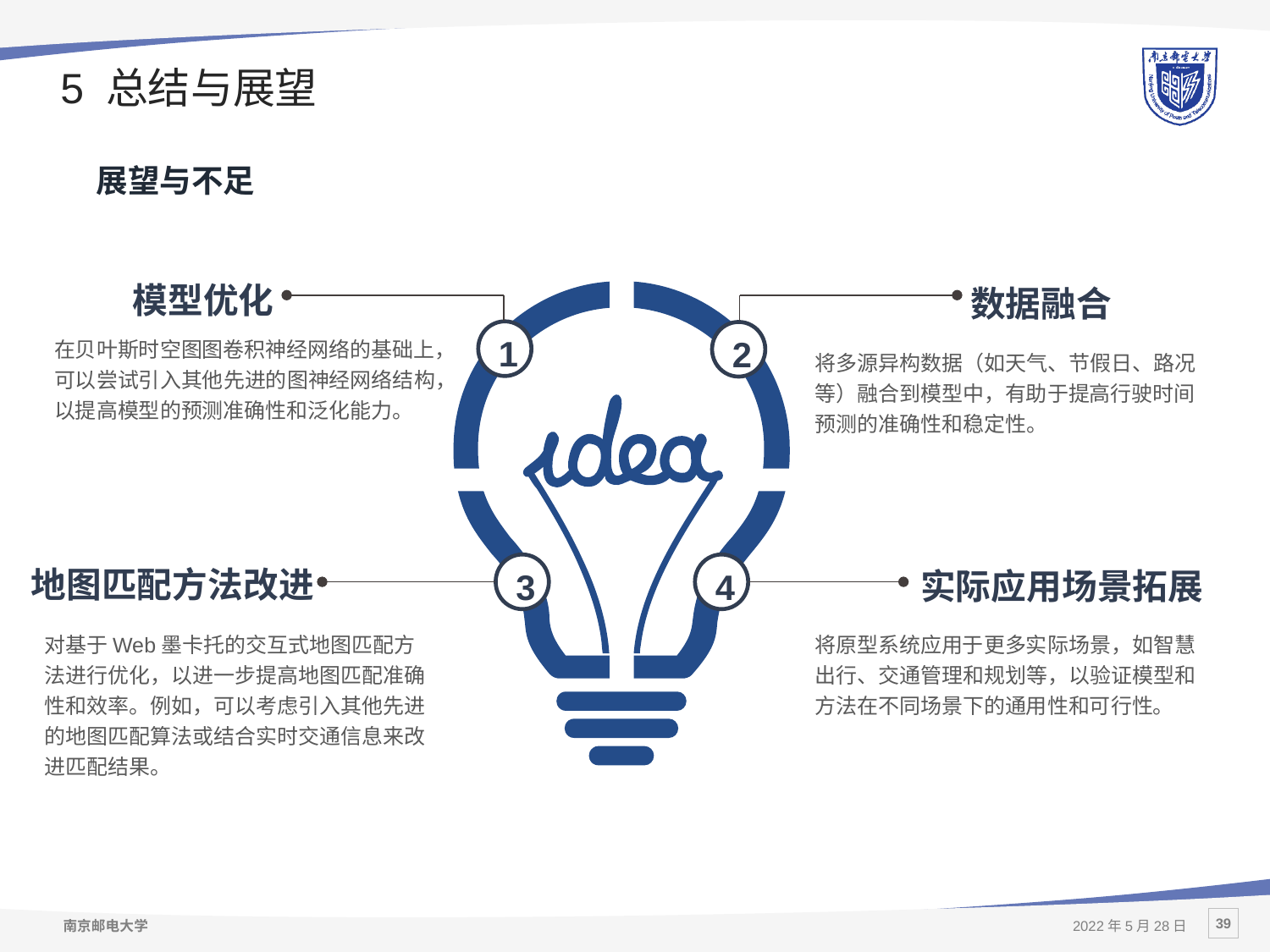

# 5 总结与展望
展望与不足
模型优化
数据融合

1
2
在贝叶斯时空图图卷积神经网络的基础上，可以尝试引入其他先进的图神经网络结构，以提高模型的预测准确性和泛化能力。
将多源异构数据（如天气、节假日、路况等）融合到模型中，有助于提高行驶时间预测的准确性和稳定性。

地图匹配方法改进
3
4
实际应用场景拓展
对基于Web墨卡托的交互式地图匹配方法进行优化，以进一步提高地图匹配准确性和效率。例如，可以考虑引入其他先进的地图匹配算法或结合实时交通信息来改进匹配结果。
将原型系统应用于更多实际场景，如智慧出行、交通管理和规划等，以验证模型和方法在不同场景下的通用性和可行性。